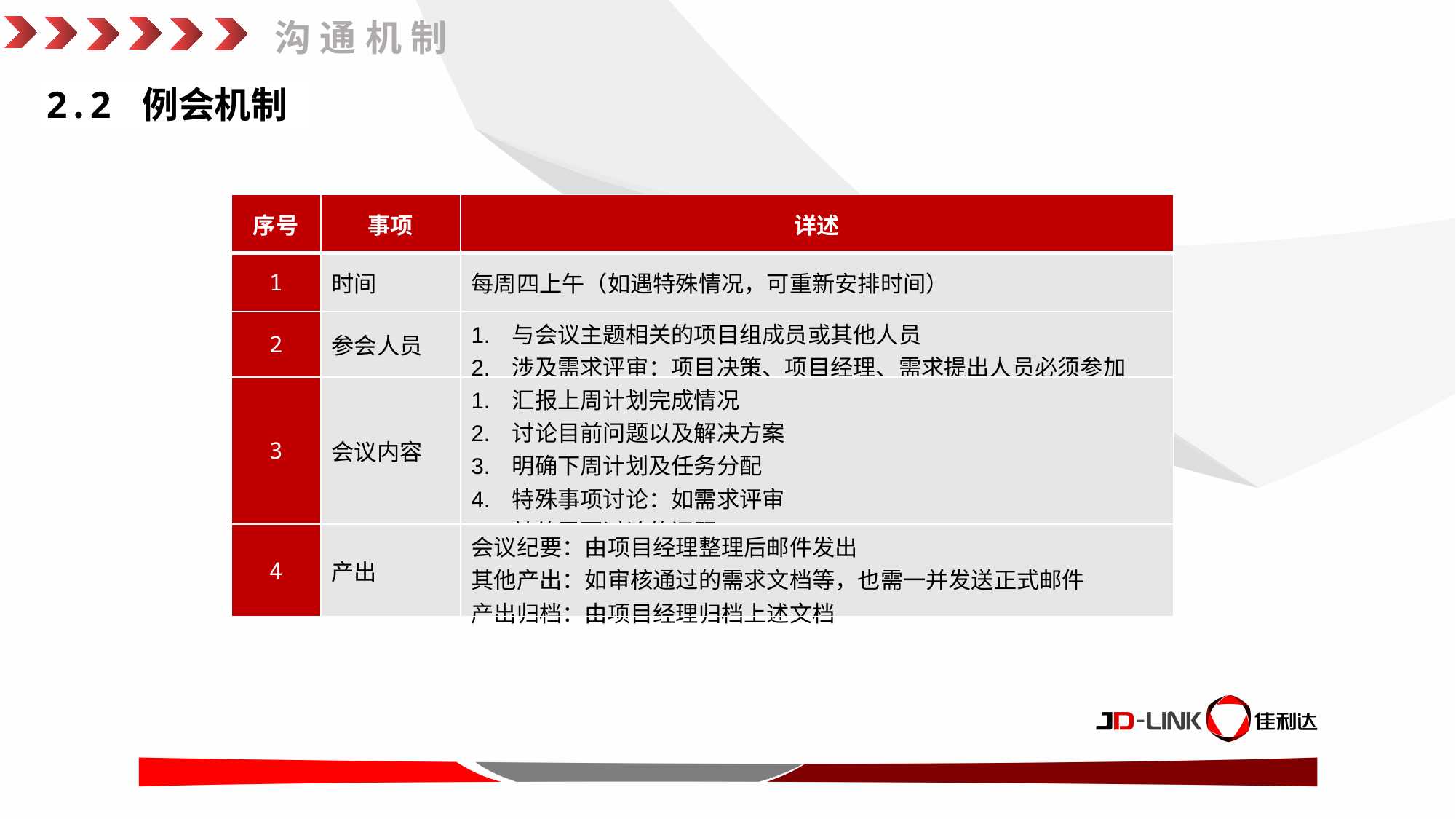

沟通机制

2.2 例会机制
| 序号 | 事项 | 详述 |
| --- | --- | --- |
| 1 | 时间 | 每周四上午（如遇特殊情况，可重新安排时间） |
| 2 | 参会人员 | 与会议主题相关的项目组成员或其他人员 涉及需求评审：项目决策、项目经理、需求提出人员必须参加 |
| 3 | 会议内容 | 汇报上周计划完成情况 讨论目前问题以及解决方案 明确下周计划及任务分配 特殊事项讨论：如需求评审 其他需要讨论的问题 |
| 4 | 产出 | 会议纪要：由项目经理整理后邮件发出 其他产出：如审核通过的需求文档等，也需一并发送正式邮件 产出归档：由项目经理归档上述文档 |